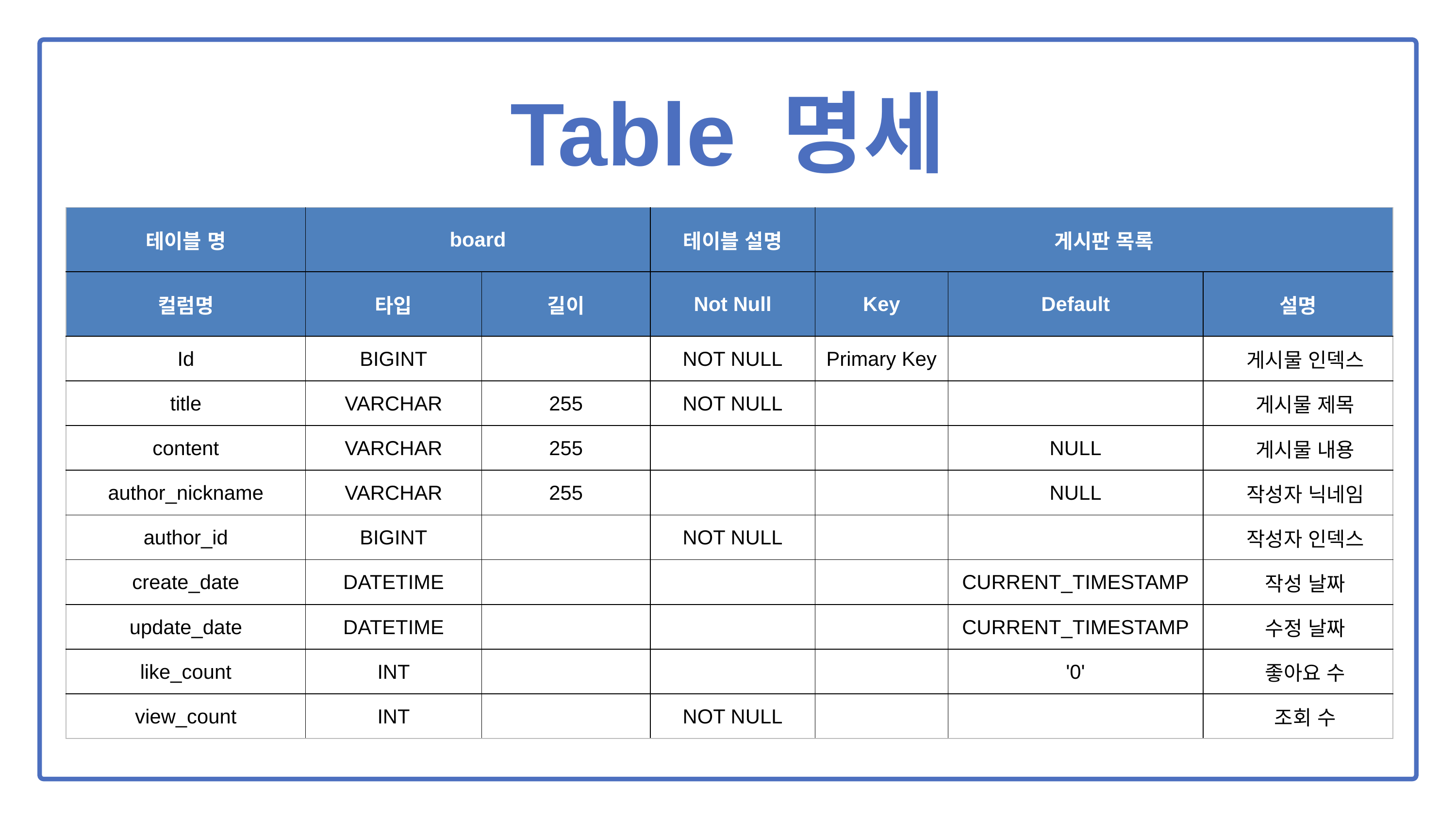

Table 명세
| 테이블 명 | board | URI | 테이블 설명 | 게시판 목록 |  |  |
| --- | --- | --- | --- | --- | --- | --- |
| 컬럼명 | 타입 | 길이 | Not Null | Key | Default | 설명 |
| Id | BIGINT |  | NOT NULL | Primary Key |  | 게시물 인덱스 |
| title | VARCHAR | 255 | NOT NULL |  |  | 게시물 제목 |
| content | VARCHAR | 255 |  |  | NULL | 게시물 내용 |
| author\_nickname | VARCHAR | 255 |  |  | NULL | 작성자 닉네임 |
| author\_id | BIGINT |  | NOT NULL |  |  | 작성자 인덱스 |
| create\_date | DATETIME |  |  |  | CURRENT\_TIMESTAMP | 작성 날짜 |
| update\_date | DATETIME |  |  |  | CURRENT\_TIMESTAMP | 수정 날짜 |
| like\_count | INT |  |  |  | '0' | 좋아요 수 |
| view\_count | INT |  | NOT NULL |  |  | 조회 수 |